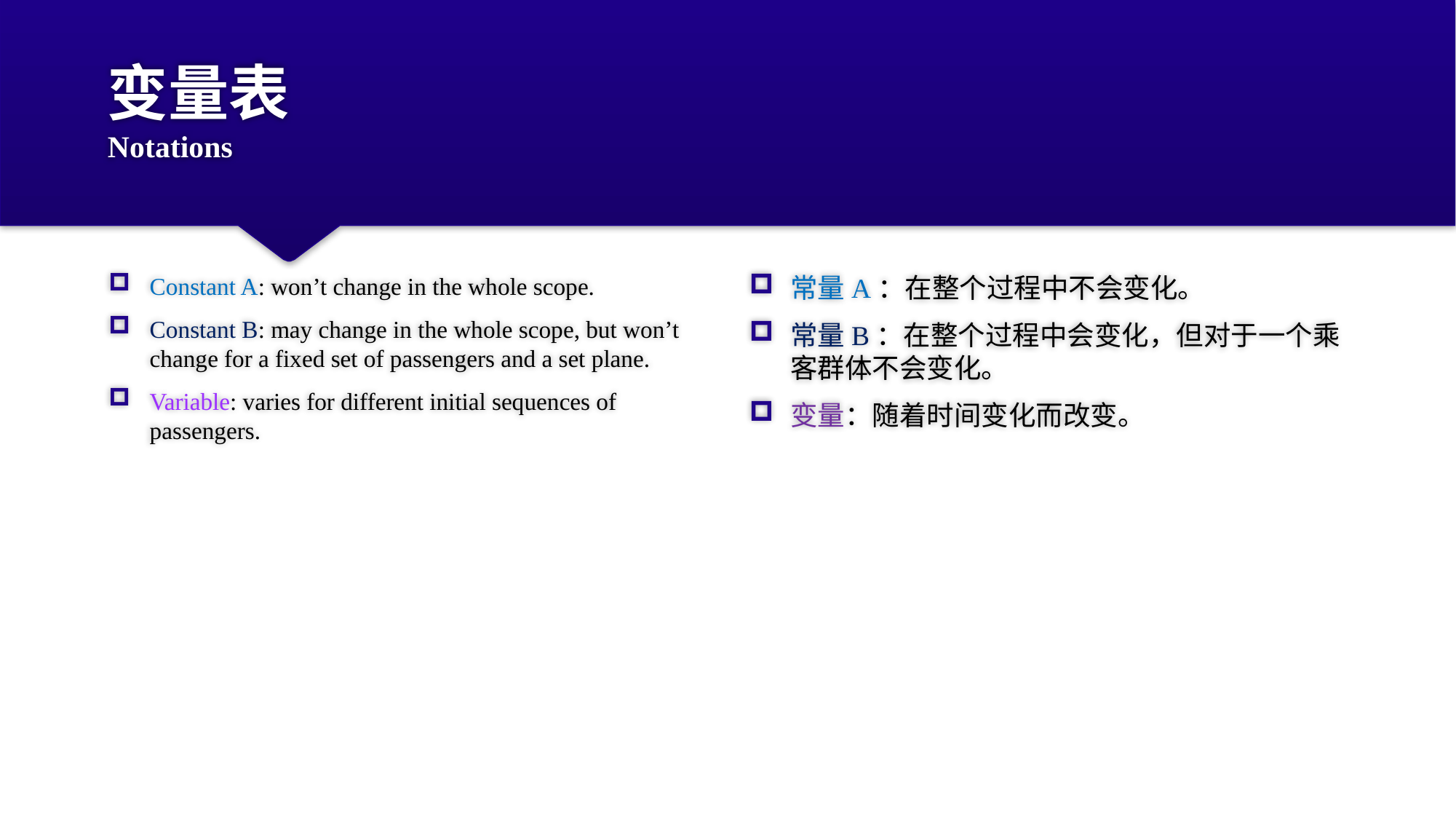

# 变量表 Notations
Constant A: won’t change in the whole scope.
Constant B: may change in the whole scope, but won’t change for a fixed set of passengers and a set plane.
Variable: varies for different initial sequences of passengers.
常量A：在整个过程中不会变化。
常量B：在整个过程中会变化，但对于一个乘客群体不会变化。
变量：随着时间变化而改变。